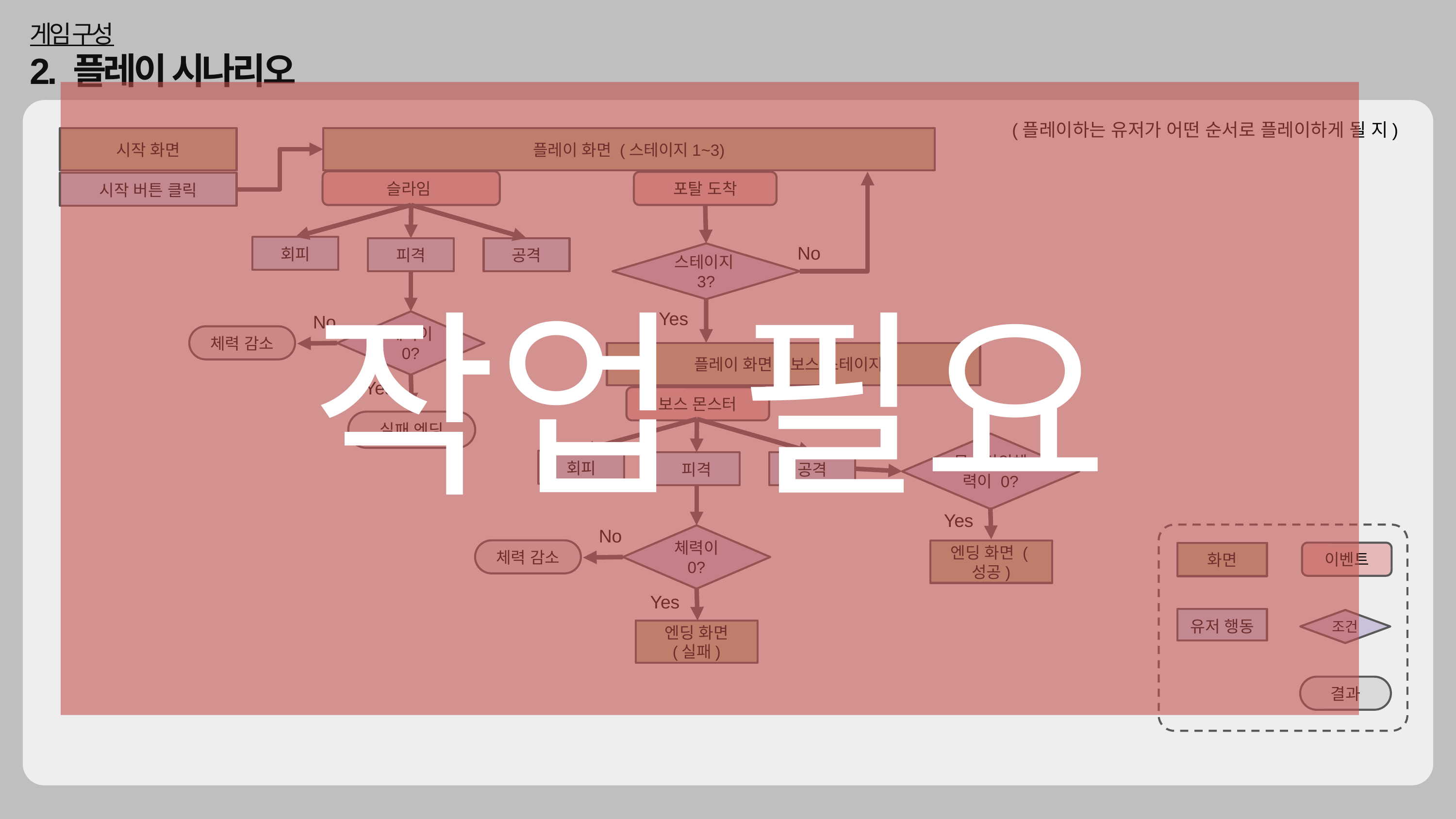

게임 구성
2. 플레이 시나리오
작업 필요

(플레이하는 유저가 어떤 순서로 플레이하게 될 지)
시작 화면
플레이 화면 (스테이지1~3)
슬라임
포탈 도착
시작 버튼 클릭
회피
피격
공격
No
스테이지3?
Yes
No
체력이 0?
체력 감소
플레이 화면 (보스 스테이지)
Yes
보스 몬스터
실패 엔딩
몬스터의체력이 0?
회피
피격
공격
Yes
No

이벤트
화면
유저 행동
조건
결과
체력이 0?
체력 감소
엔딩 화면 (성공)
Yes
엔딩 화면
(실패)